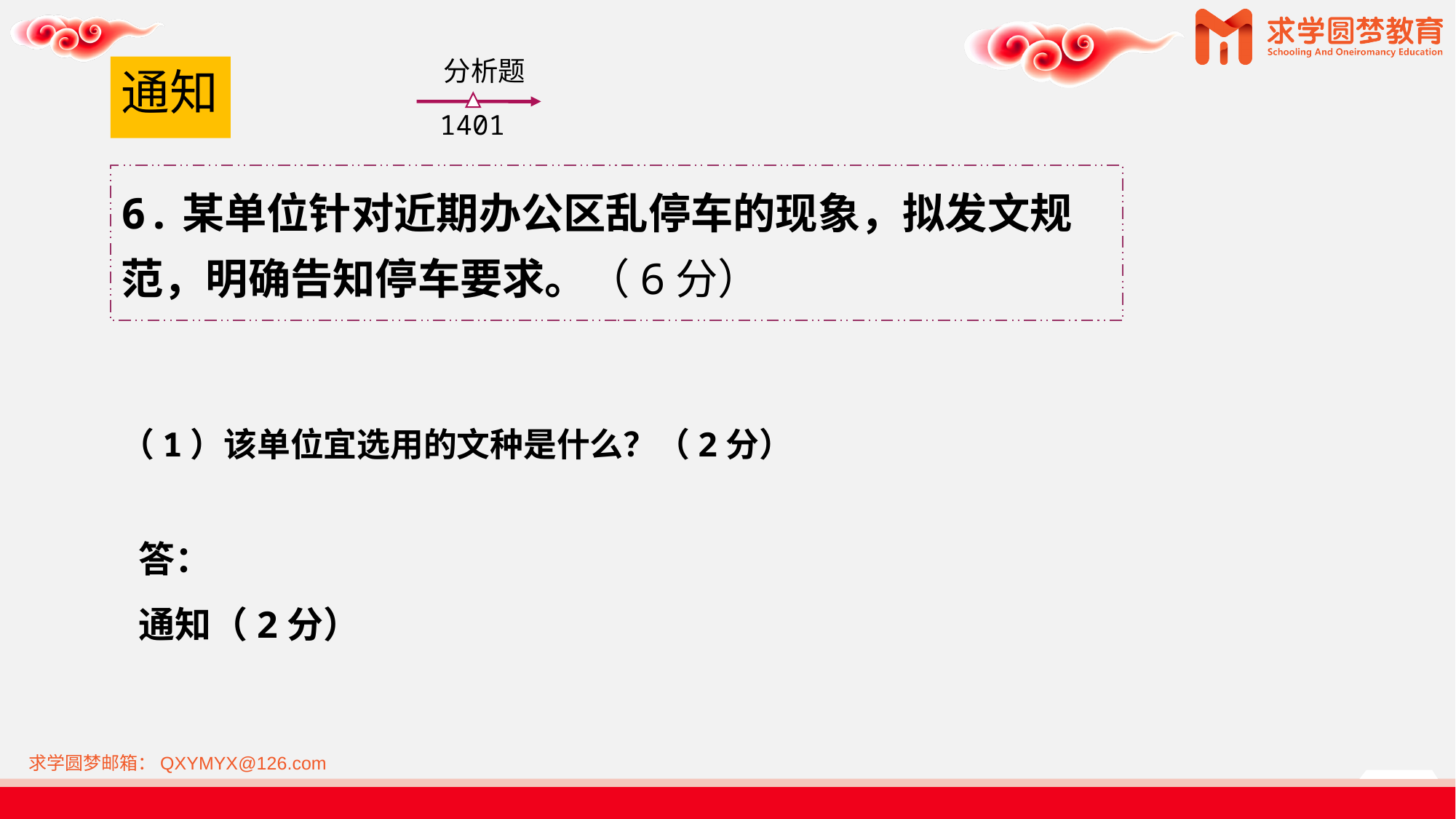

分析题

1401
# 通知
6.某单位针对近期办公区乱停车的现象，拟发文规范，明确告知停车要求。（6分）
（1）该单位宜选用的文种是什么？（2分）
答：
通知（2分）